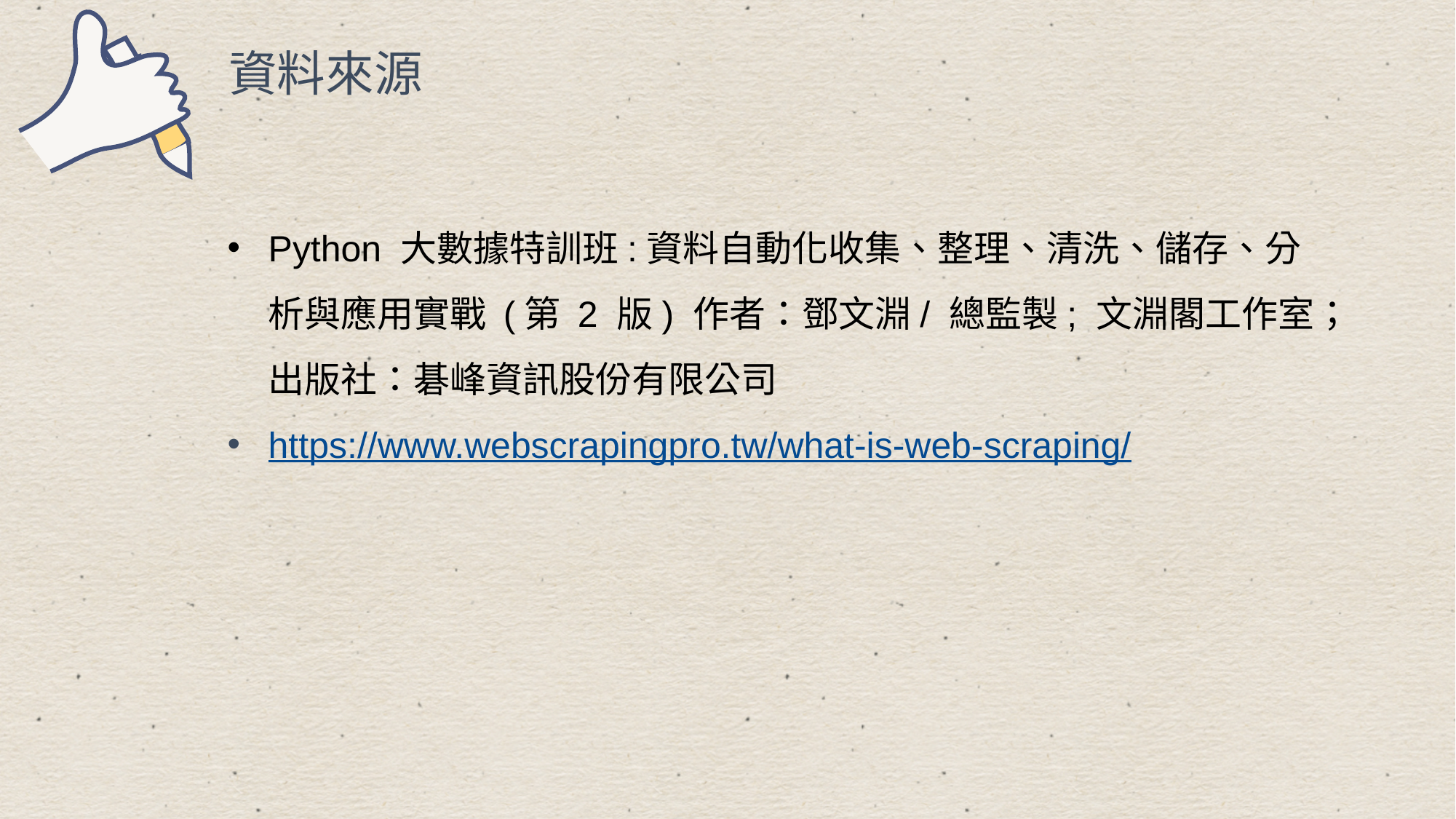

資料來源
Python 大數據特訓班:資料自動化收集、整理、清洗、儲存、分析與應用實戰 (第 2 版) 作者：鄧文淵/ 總監製; 文淵閣工作室；出版社：碁峰資訊股份有限公司
https://www.webscrapingpro.tw/what-is-web-scraping/